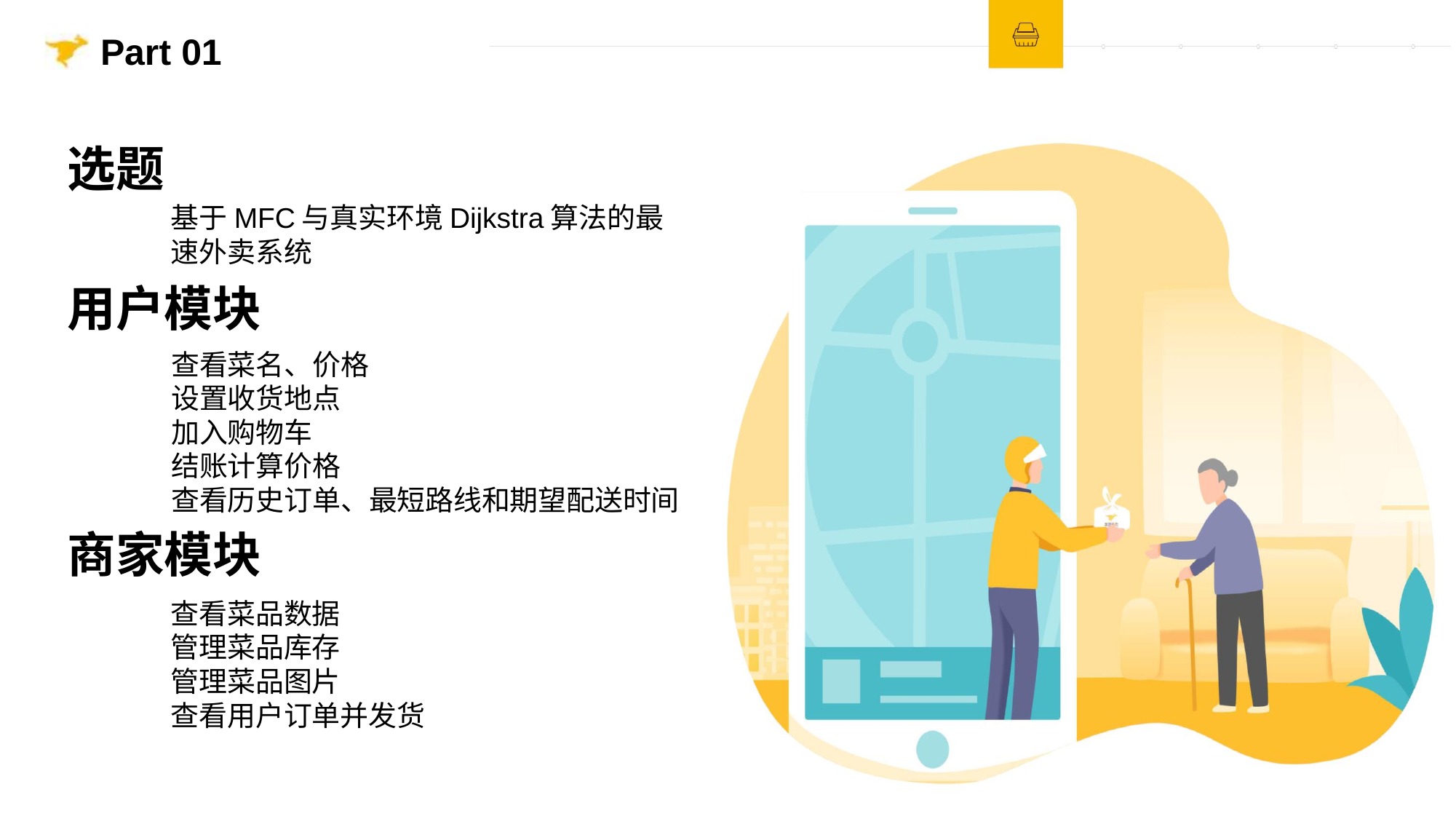

Part 01

选题
基于MFC与真实环境Dijkstra算法的最速外卖系统

用户模块
查看菜名、价格
设置收货地点
加入购物车
结账计算价格
查看历史订单、最短路线和期望配送时间

商家模块
查看菜品数据
管理菜品库存
管理菜品图片
查看用户订单并发货